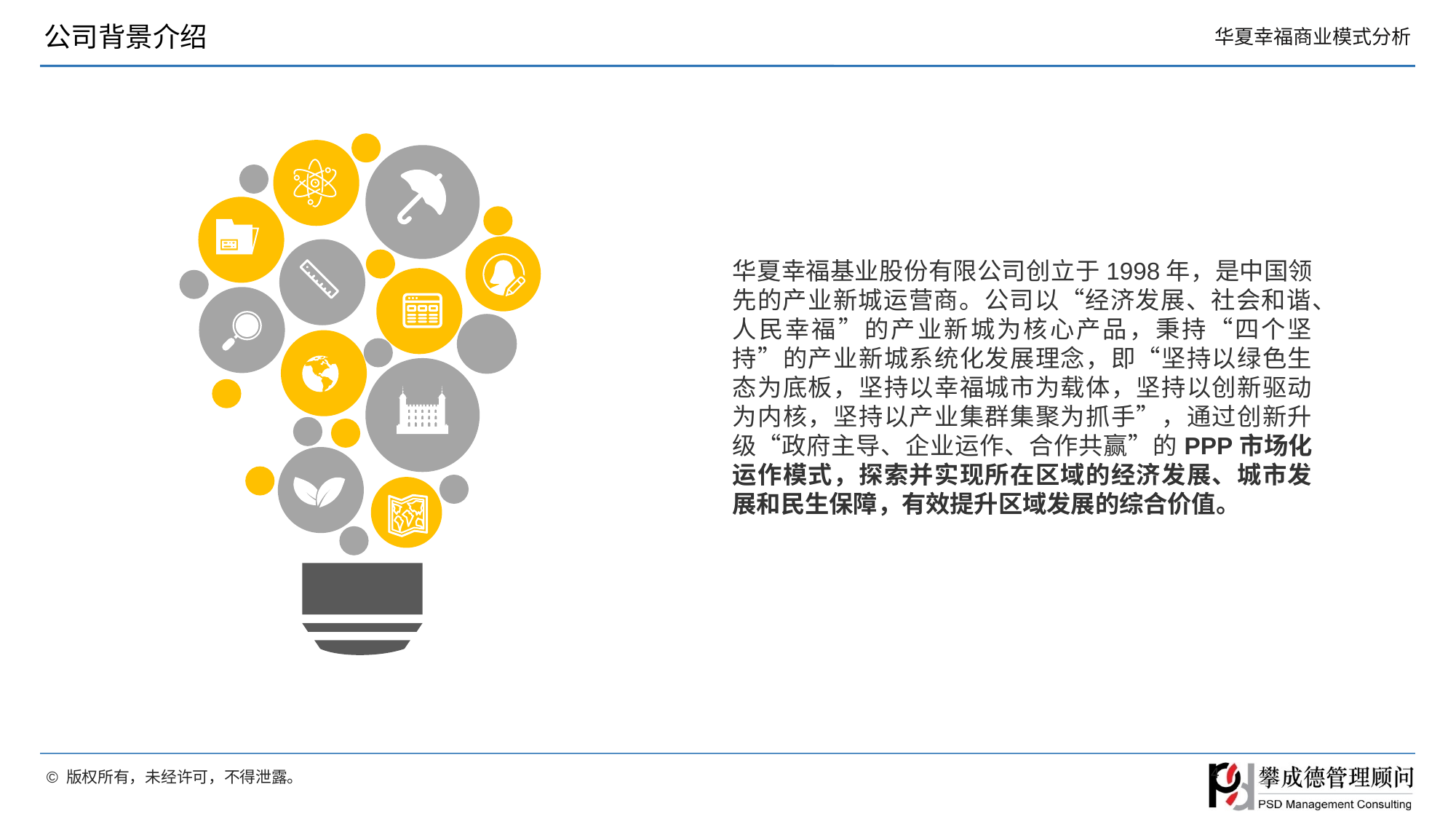

公司背景介绍

华夏幸福基业股份有限公司创立于1998年，是中国领先的产业新城运营商。公司以“经济发展、社会和谐、人民幸福”的产业新城为核心产品，秉持“四个坚持”的产业新城系统化发展理念，即“坚持以绿色生态为底板，坚持以幸福城市为载体，坚持以创新驱动为内核，坚持以产业集群集聚为抓手”，通过创新升级“政府主导、企业运作、合作共赢”的PPP市场化运作模式，探索并实现所在区域的经济发展、城市发展和民生保障，有效提升区域发展的综合价值。
4